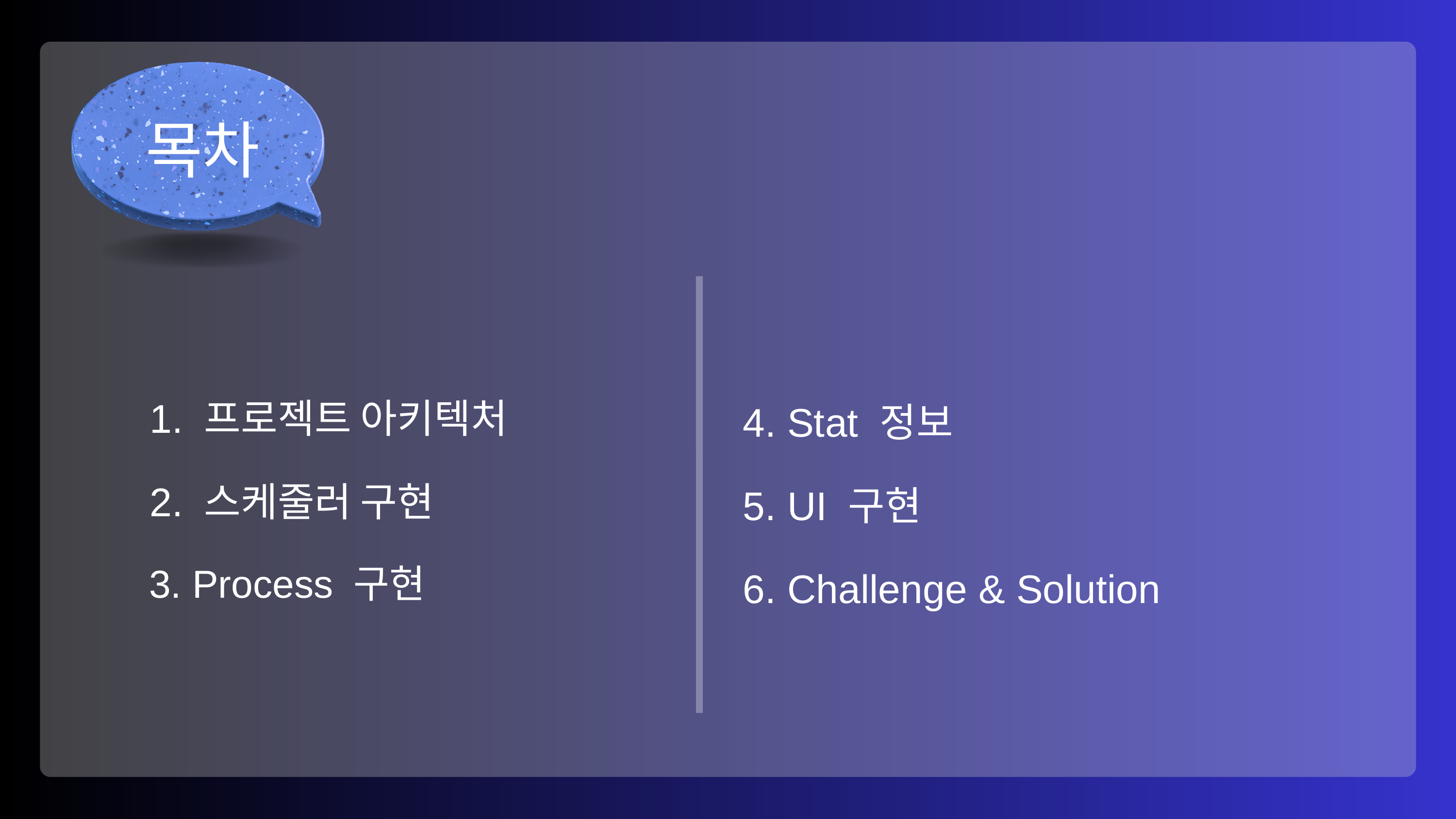

목차

4. Stat 정보
5. UI 구현
6. Challenge & Solution
  1. 프로젝트 아키텍처
  2. 스케줄러 구현
  3. Process 구현